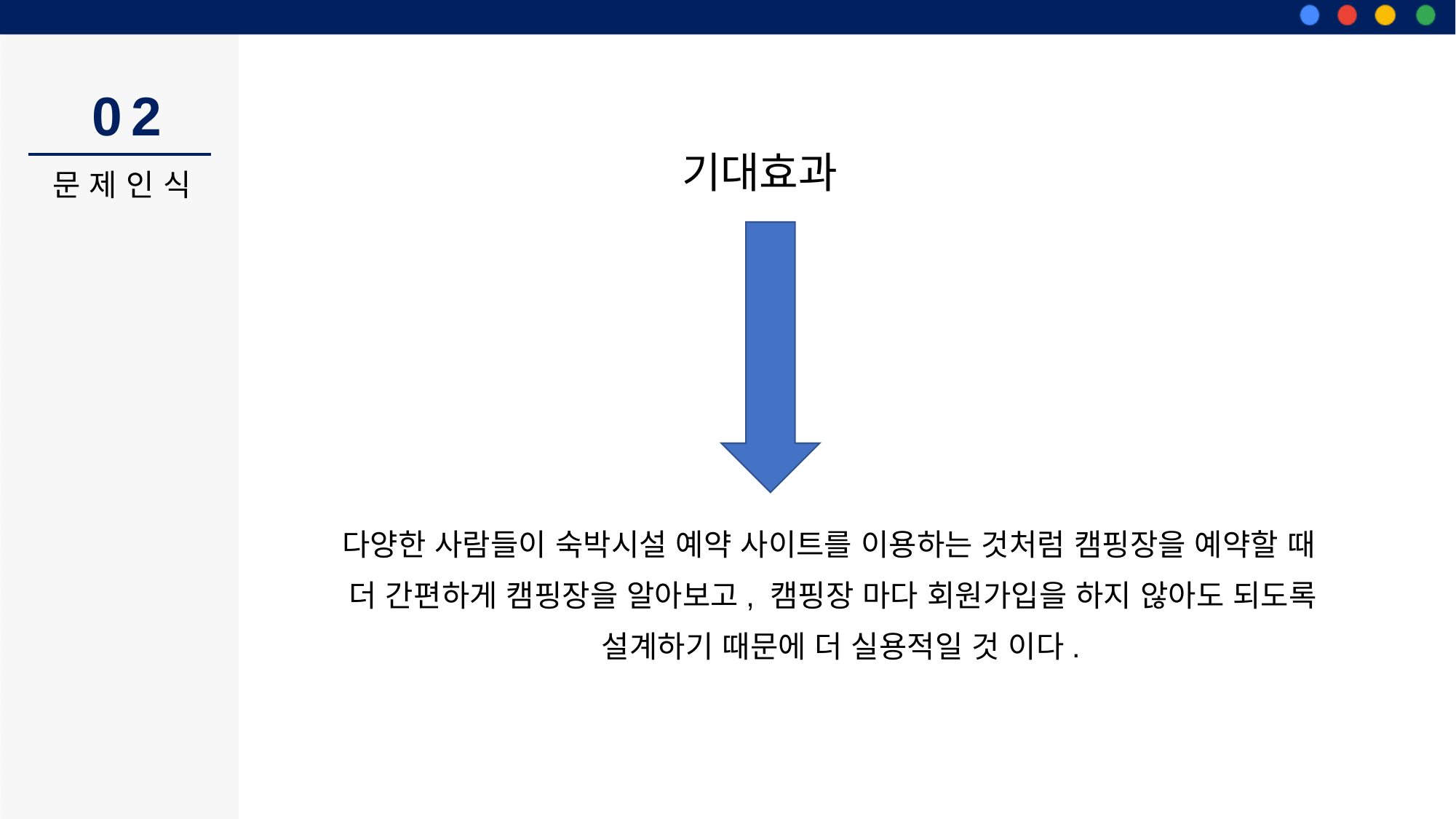

02
기대효과
문제인식

다양한 사람들이 숙박시설 예약 사이트를 이용하는 것처럼 캠핑장을 예약할 때
더 간편하게 캠핑장을 알아보고, 캠핑장 마다 회원가입을 하지 않아도 되도록
 설계하기 때문에 더 실용적일 것 이다.